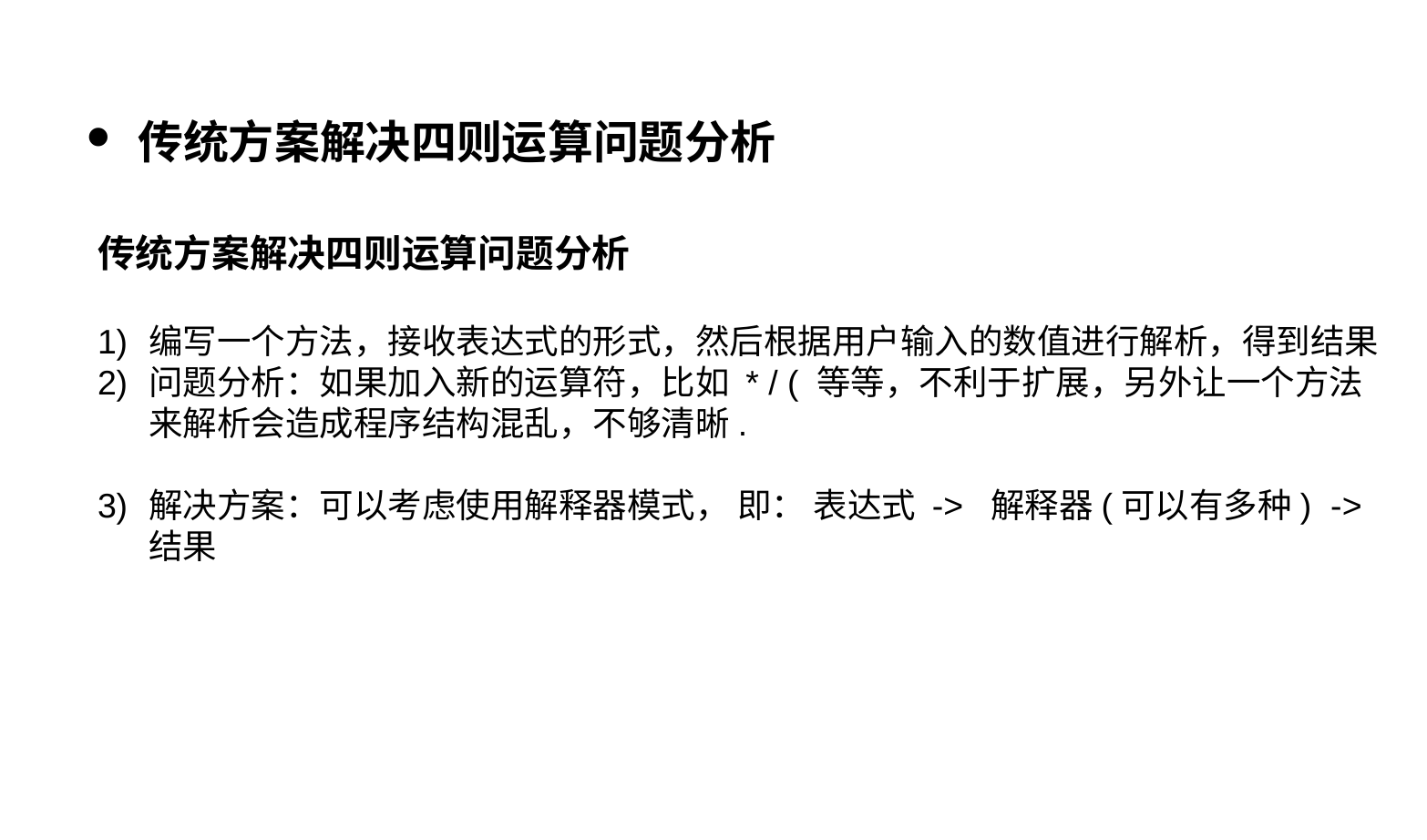

传统方案解决四则运算问题分析

传统方案解决四则运算问题分析

编写一个方法，接收表达式的形式，然后根据用户输入的数值进行解析，得到结果
问题分析：如果加入新的运算符，比如 * / ( 等等，不利于扩展，另外让一个方法来解析会造成程序结构混乱，不够清晰.

解决方案：可以考虑使用解释器模式， 即： 表达式 ->  解释器(可以有多种)  ->  结果